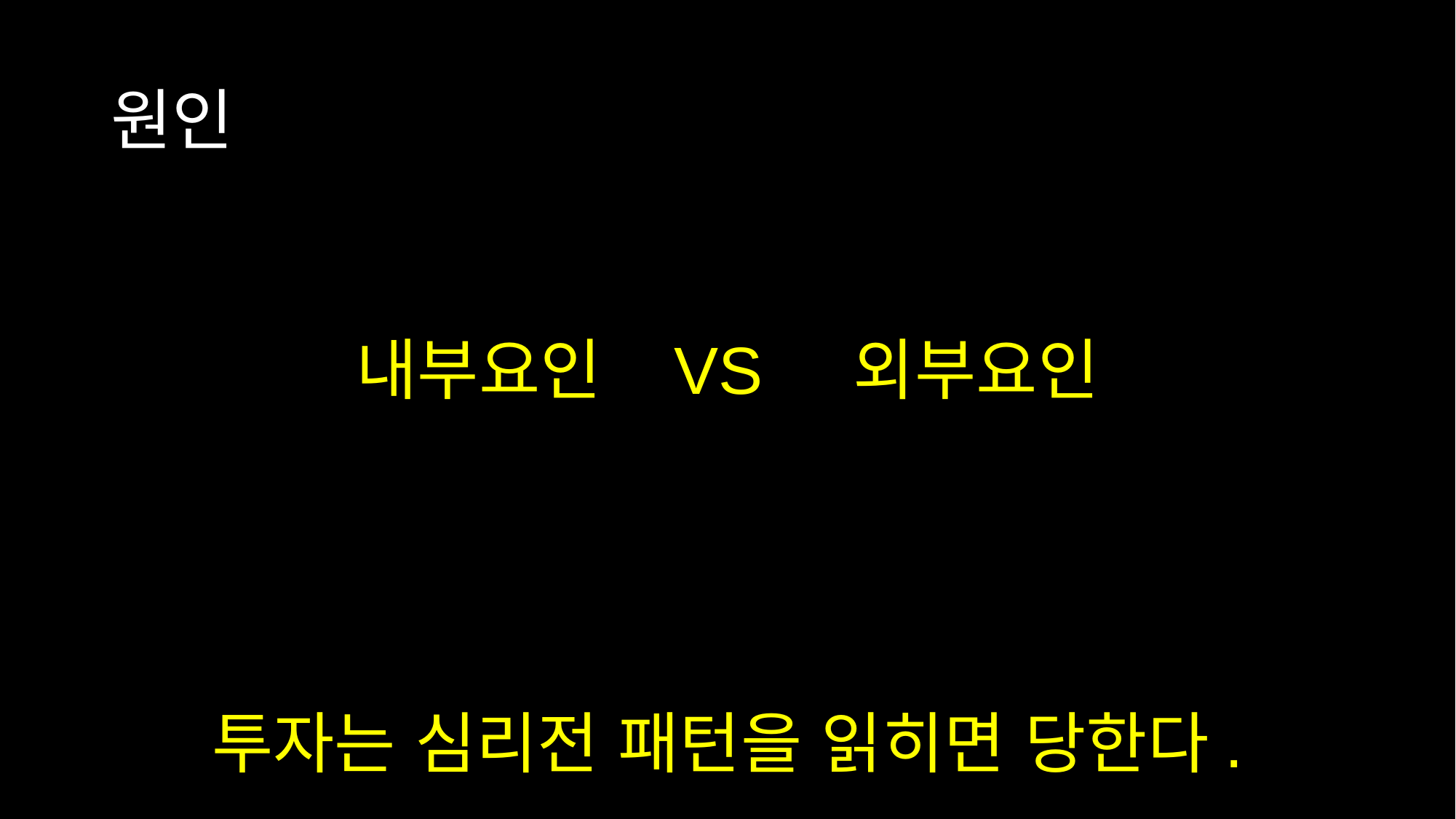

# 원인
내부요인   VS    외부요인
투자는 심리전 패턴을 읽히면 당한다.